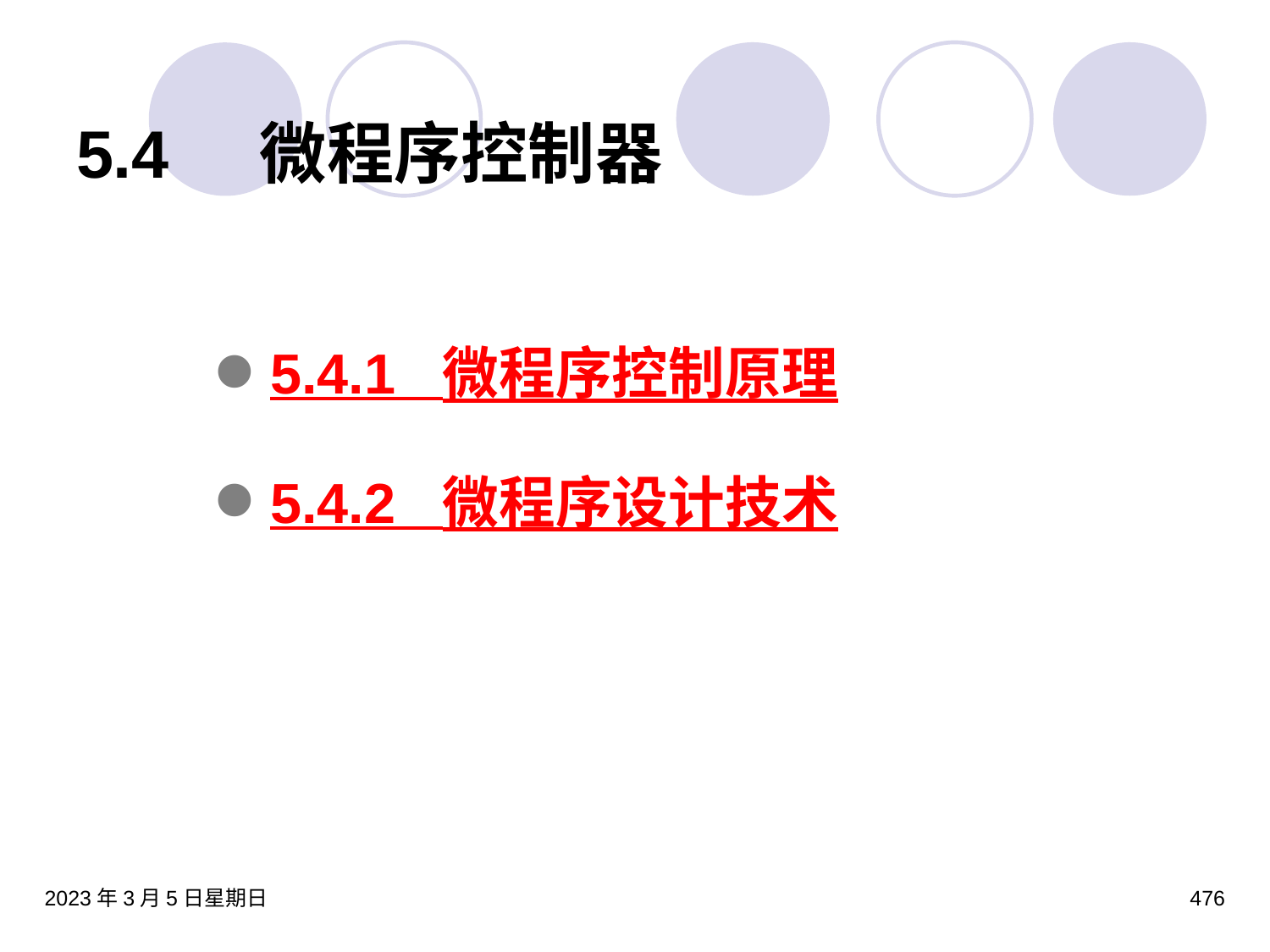

# 5.4    微程序控制器
5.4.1   微程序控制原理
5.4.2   微程序设计技术
2023年3月5日星期日
476